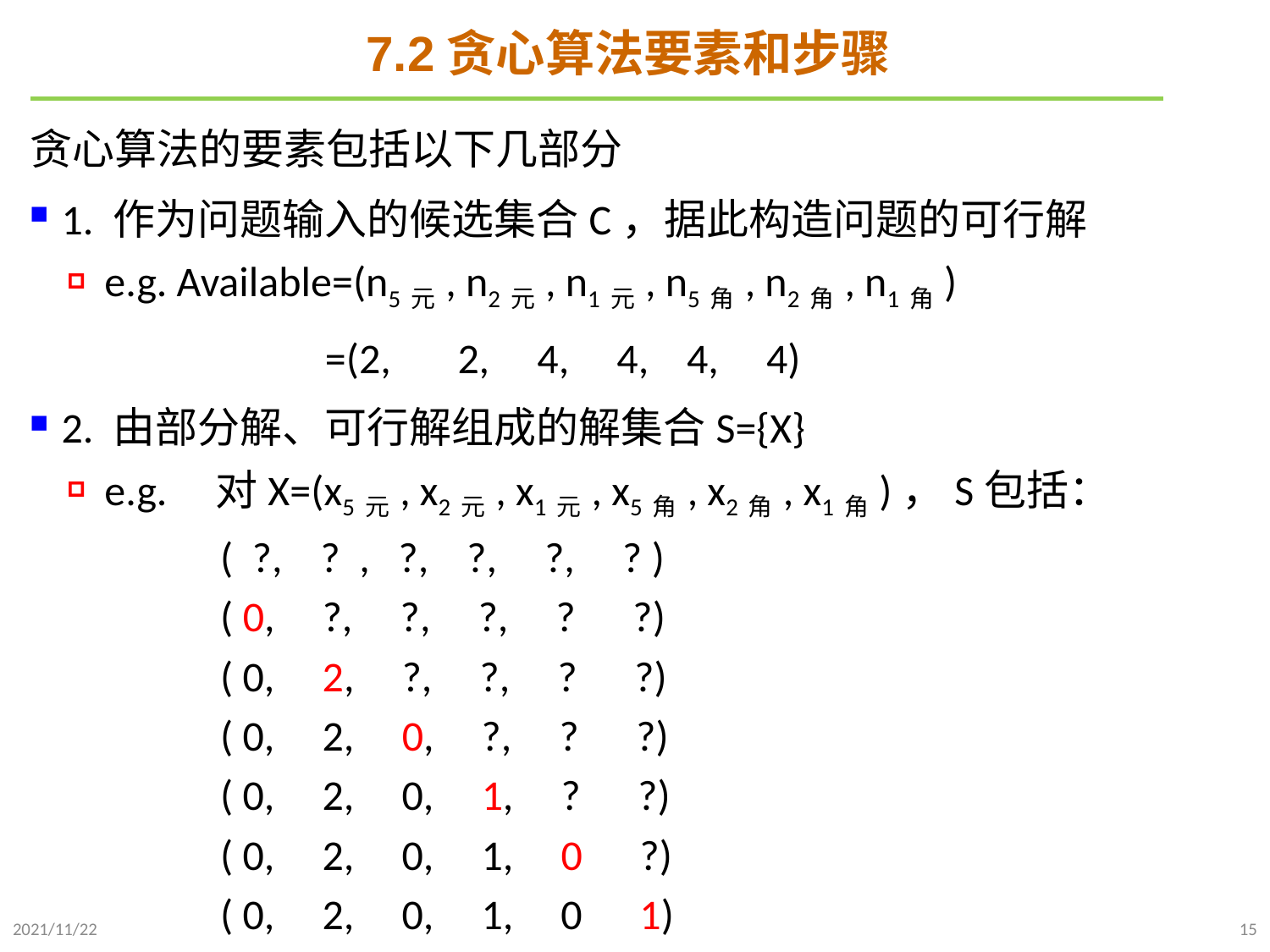

# 7.2贪心算法要素和步骤
贪心算法的要素包括以下几部分
1. 作为问题输入的候选集合C，据此构造问题的可行解
e.g. Available=(n5元, n2元, n1元, n5角, n2角, n1角)
                               =(2,       2,     4,     4,    4,     4)
2. 由部分解、可行解组成的解集合S={X}
e.g.    对X=(x5元, x2元, x1元, x5角, x2角, x1角)，S包括：
                    (  ?,    ?  ,   ?,    ?,     ?,     ? )
                    ( 0,     ?,     ?,     ?,     ?      ?)
                    ( 0,     2,     ?,     ?,     ?      ?)
                    ( 0,     2,     0,     ?,     ?      ?)
                    ( 0,     2,     0,     1,     ?      ?)
                    ( 0,     2,     0,     1,     0      ?)
                    ( 0,     2,     0,     1,     0      1)

2021/11/22
15